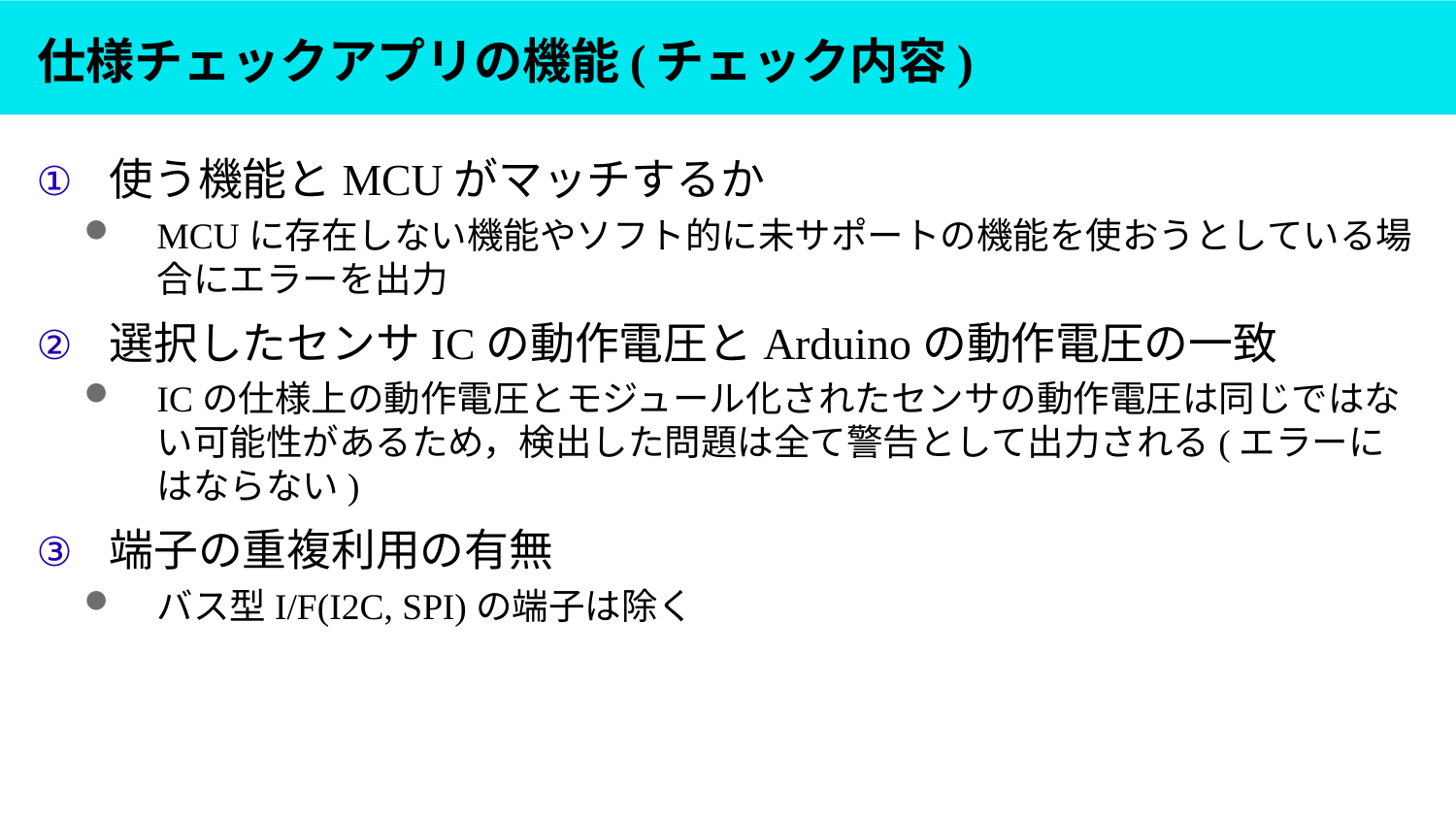

# 仕様チェックアプリの機能(チェック内容)
使う機能とMCUがマッチするか
MCUに存在しない機能やソフト的に未サポートの機能を使おうとしている場合にエラーを出力
選択したセンサICの動作電圧とArduinoの動作電圧の一致
ICの仕様上の動作電圧とモジュール化されたセンサの動作電圧は同じではない可能性があるため，検出した問題は全て警告として出力される(エラーにはならない)
端子の重複利用の有無
バス型I/F(I2C, SPI)の端子は除く